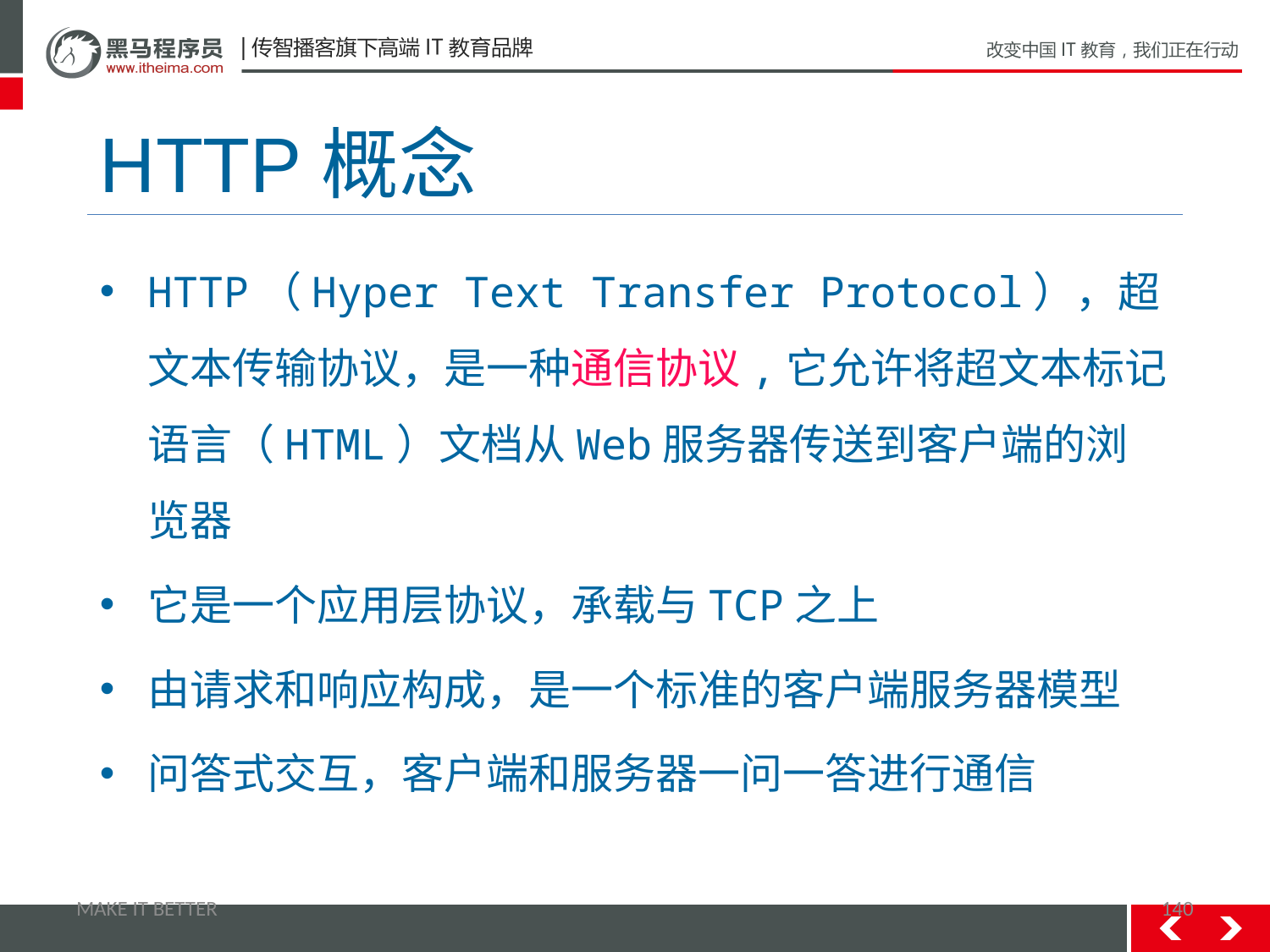

# HTTP概念
HTTP（Hyper Text Transfer Protocol），超文本传输协议，是一种通信协议,它允许将超文本标记语言（HTML）文档从Web服务器传送到客户端的浏览器
它是一个应用层协议，承载与TCP之上
由请求和响应构成，是一个标准的客户端服务器模型
问答式交互，客户端和服务器一问一答进行通信
MAKE IT BETTER
140